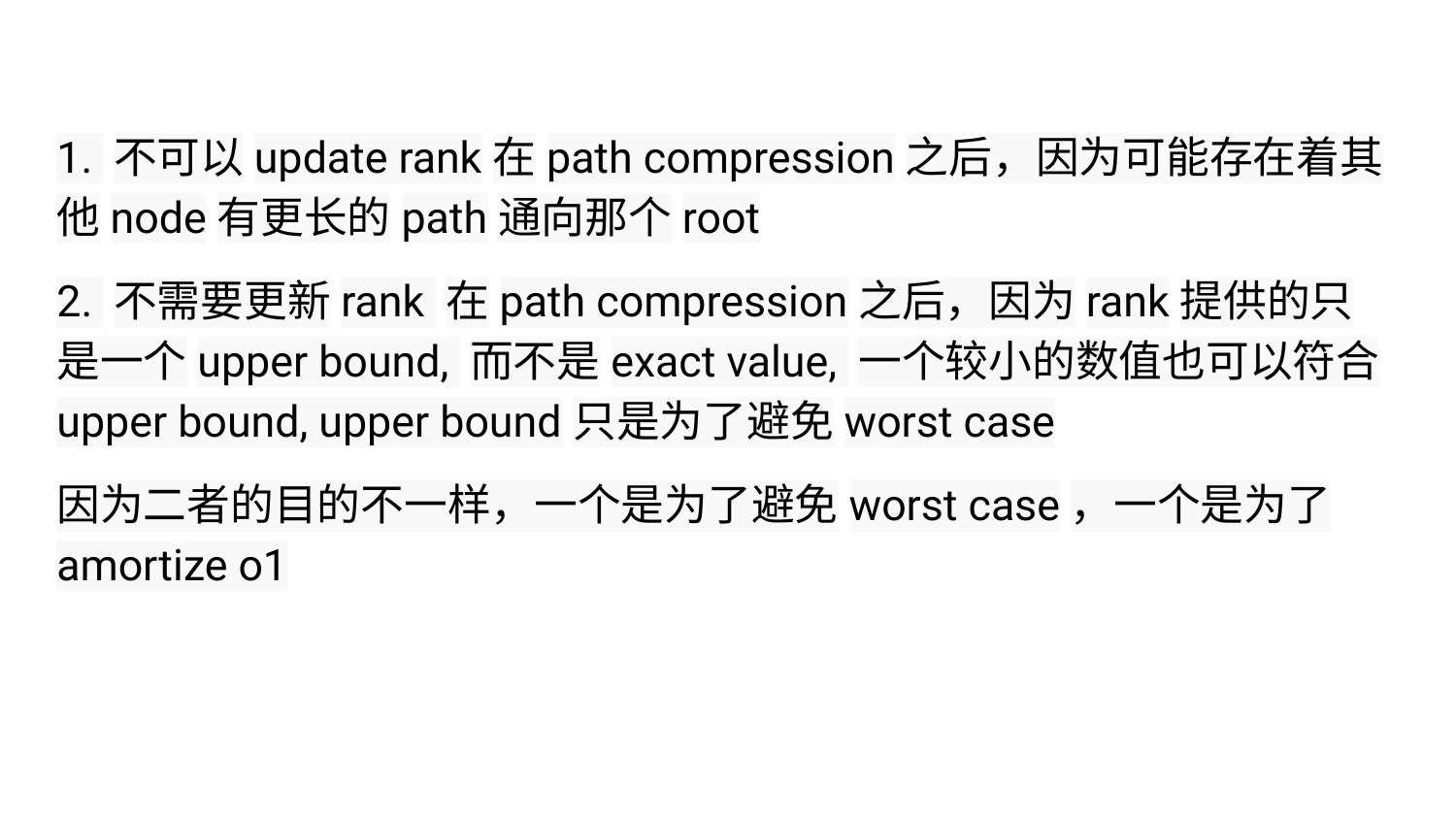

1. 不可以update rank在path compression之后，因为可能存在着其他node有更长的path通向那个root
2. 不需要更新rank 在path compression之后，因为rank提供的只是一个upper bound, 而不是exact value, 一个较小的数值也可以符合upper bound, upper bound只是为了避免worst case
因为二者的目的不一样，一个是为了避免worst case，一个是为了amortize o1